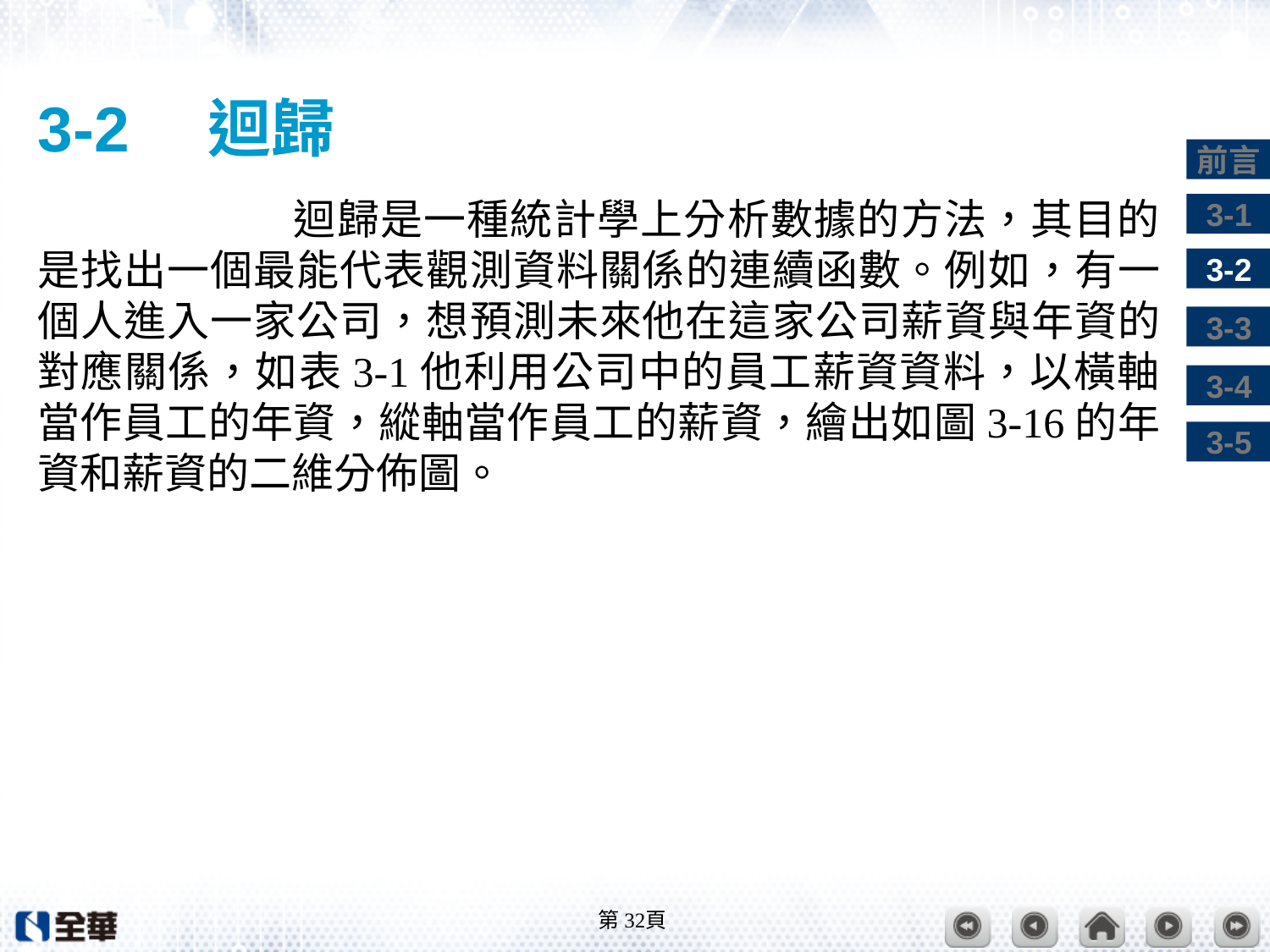

# 3-2　迴歸
		迴歸是一種統計學上分析數據的方法，其目的是找出一個最能代表觀測資料關係的連續函數。例如，有一個人進入一家公司，想預測未來他在這家公司薪資與年資的對應關係，如表3-1他利用公司中的員工薪資資料，以橫軸當作員工的年資，縱軸當作員工的薪資，繪出如圖3-16的年資和薪資的二維分佈圖。